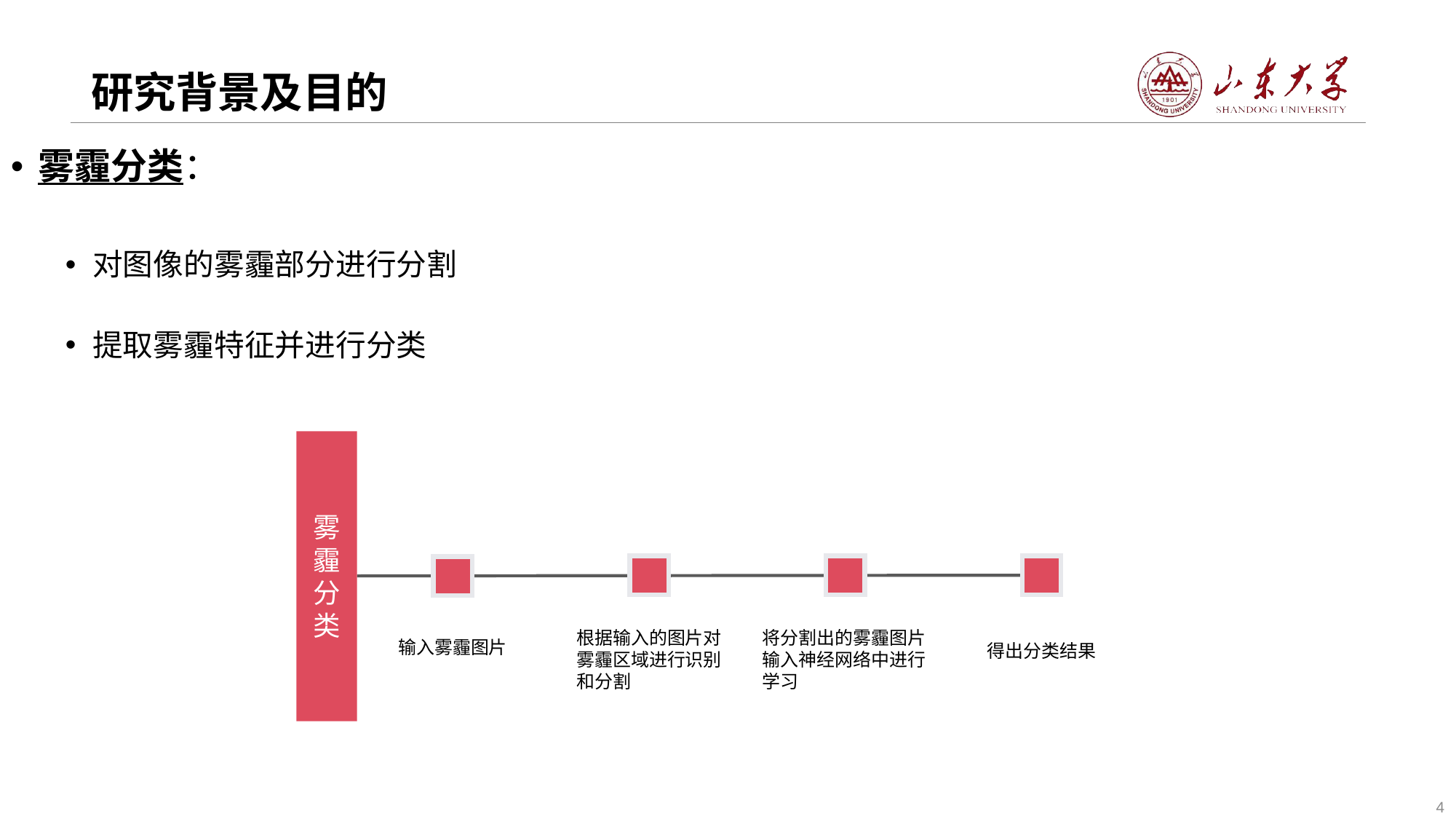

# 研究背景及目的
雾霾分类：

对图像的雾霾部分进行分割

提取雾霾特征并进行分类

添加标题
雾霾分类

根据输入的图片对
雾霾区域进行识别
和分割
将分割出的雾霾图片
输入神经网络中进行学习
输入雾霾图片
得出分类结果
4